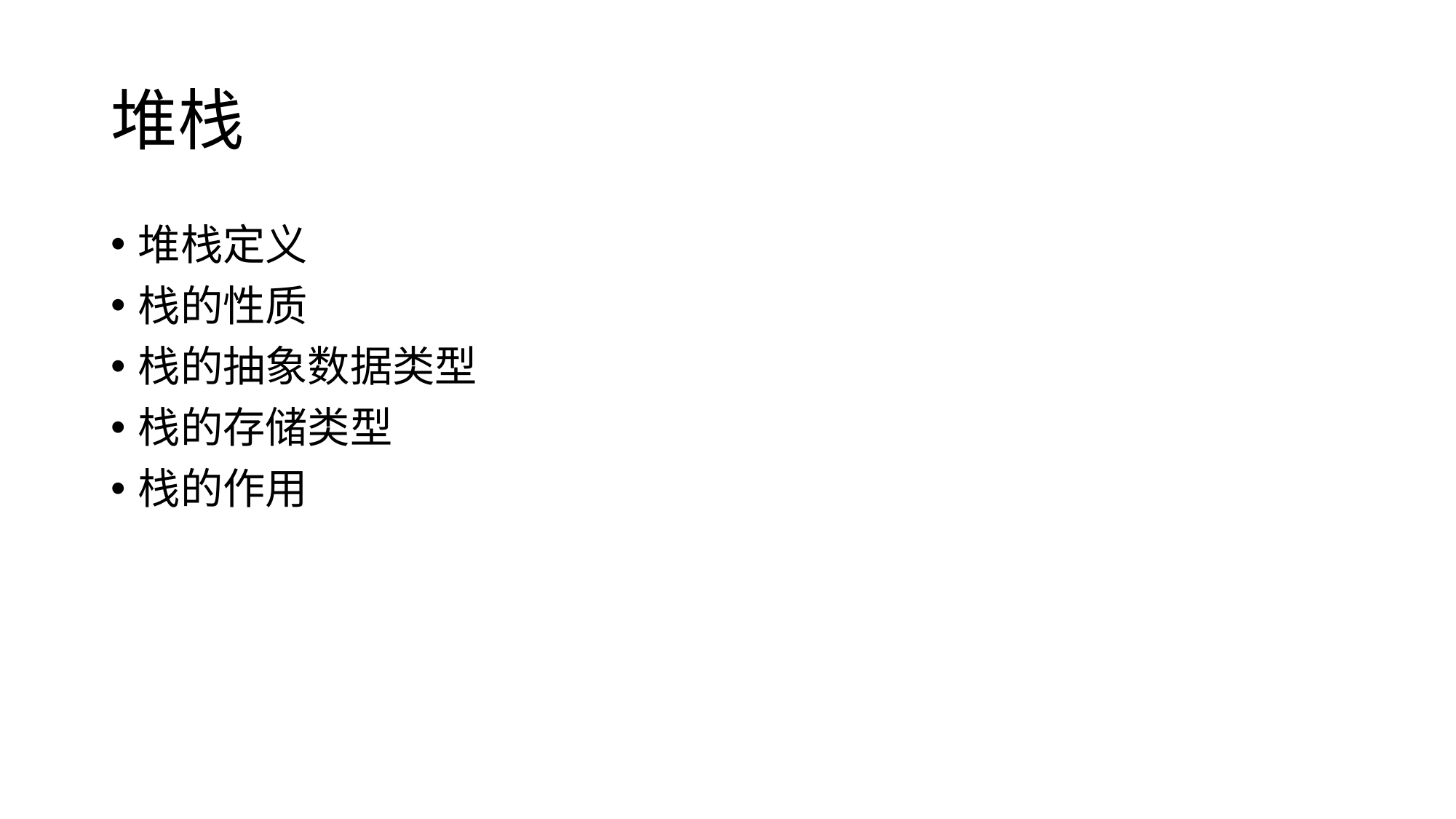

# 堆栈
堆栈定义
栈的性质
栈的抽象数据类型
栈的存储类型
栈的作用